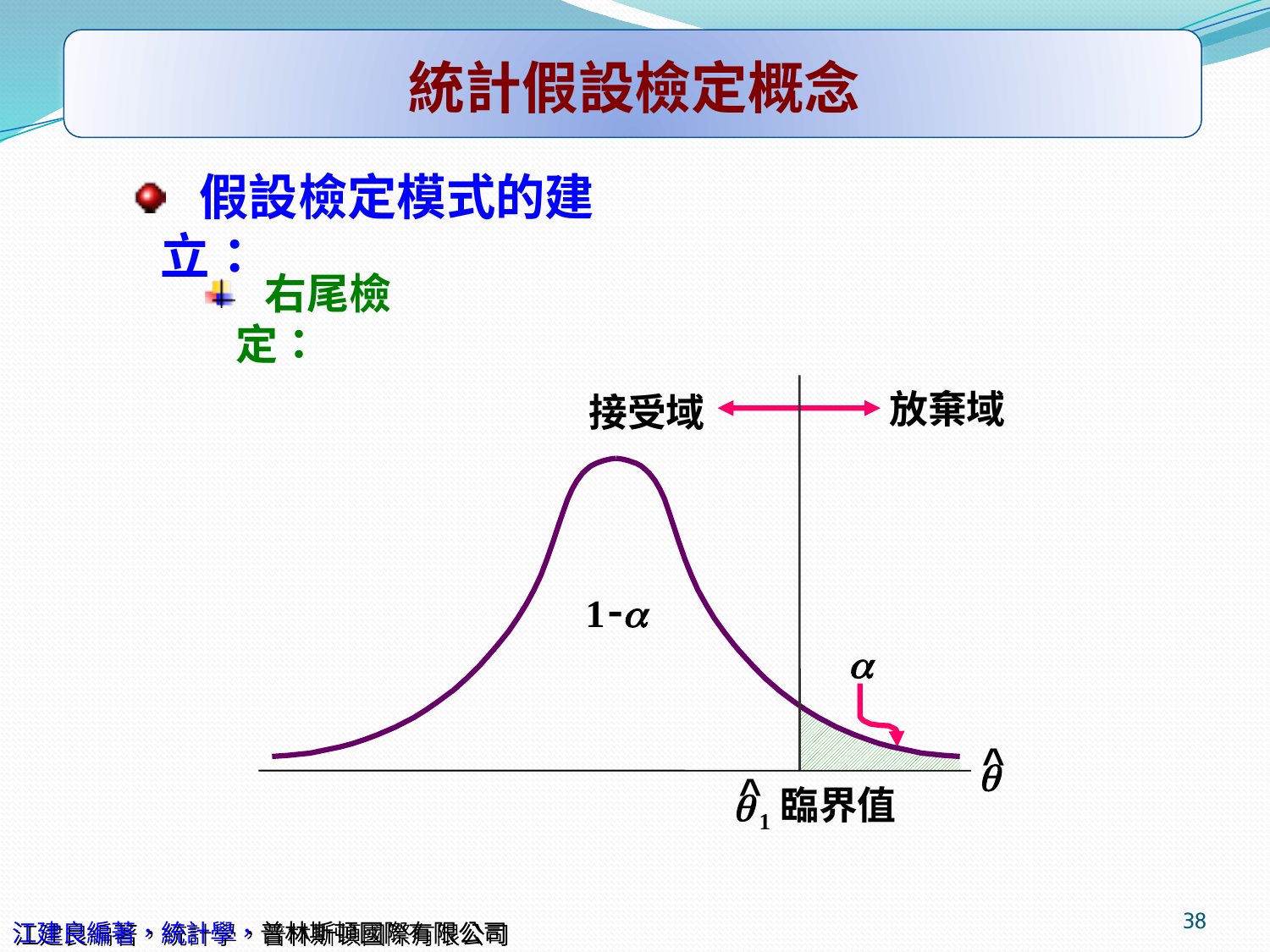

# 統計假設檢定概念
  假設檢定模式的建立：
  右尾檢定：

放棄域
接受域
1
^
θ
^

臨界值
θ
1
−
α

α

38
江建良編著，統計學，普林斯頓國際有限公司